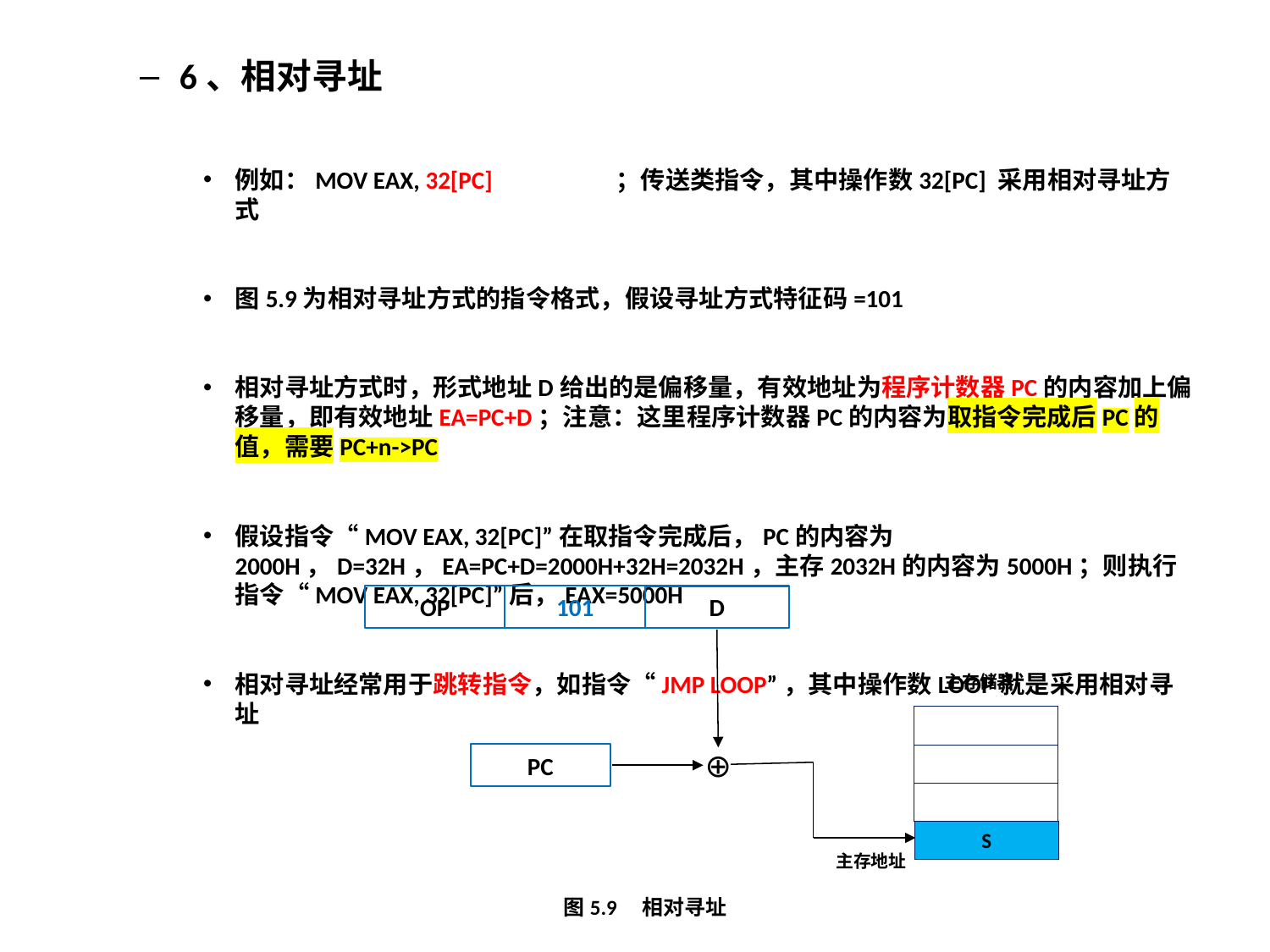

6、相对寻址

例如：MOV EAX, 32[PC] 	；传送类指令，其中操作数32[PC] 采用相对寻址方式

图5.9为相对寻址方式的指令格式，假设寻址方式特征码=101

相对寻址方式时，形式地址D给出的是偏移量，有效地址为程序计数器PC的内容加上偏移量，即有效地址EA=PC+D；注意：这里程序计数器PC的内容为取指令完成后PC的值，需要PC+n->PC

假设指令“MOV EAX, 32[PC]”在取指令完成后，PC的内容为2000H，D=32H，EA=PC+D=2000H+32H=2032H，主存2032H的内容为5000H；则执行指令“MOV EAX, 32[PC]”后，EAX=5000H

相对寻址经常用于跳转指令，如指令“JMP LOOP”，其中操作数LOOP就是采用相对寻址

OP
101
图5.9    相对寻址
D
⊕
PC
主存地址
主存储器

S